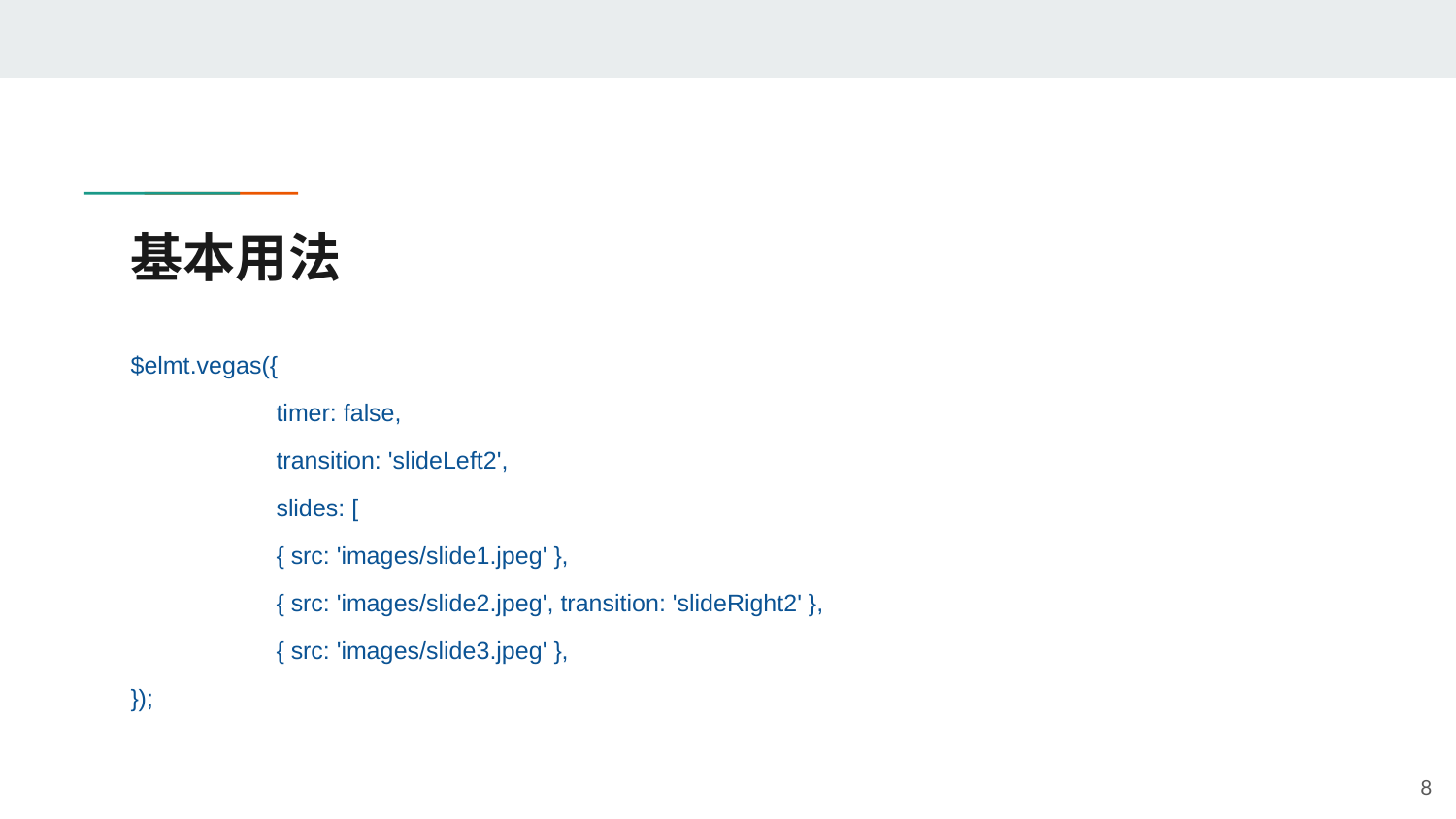

# 基本用法
$elmt.vegas({
    	timer: false,
    	transition: 'slideLeft2',
    	slides: [
        	{ src: 'images/slide1.jpeg' },
        	{ src: 'images/slide2.jpeg', transition: 'slideRight2' },
        	{ src: 'images/slide3.jpeg' },
});

8